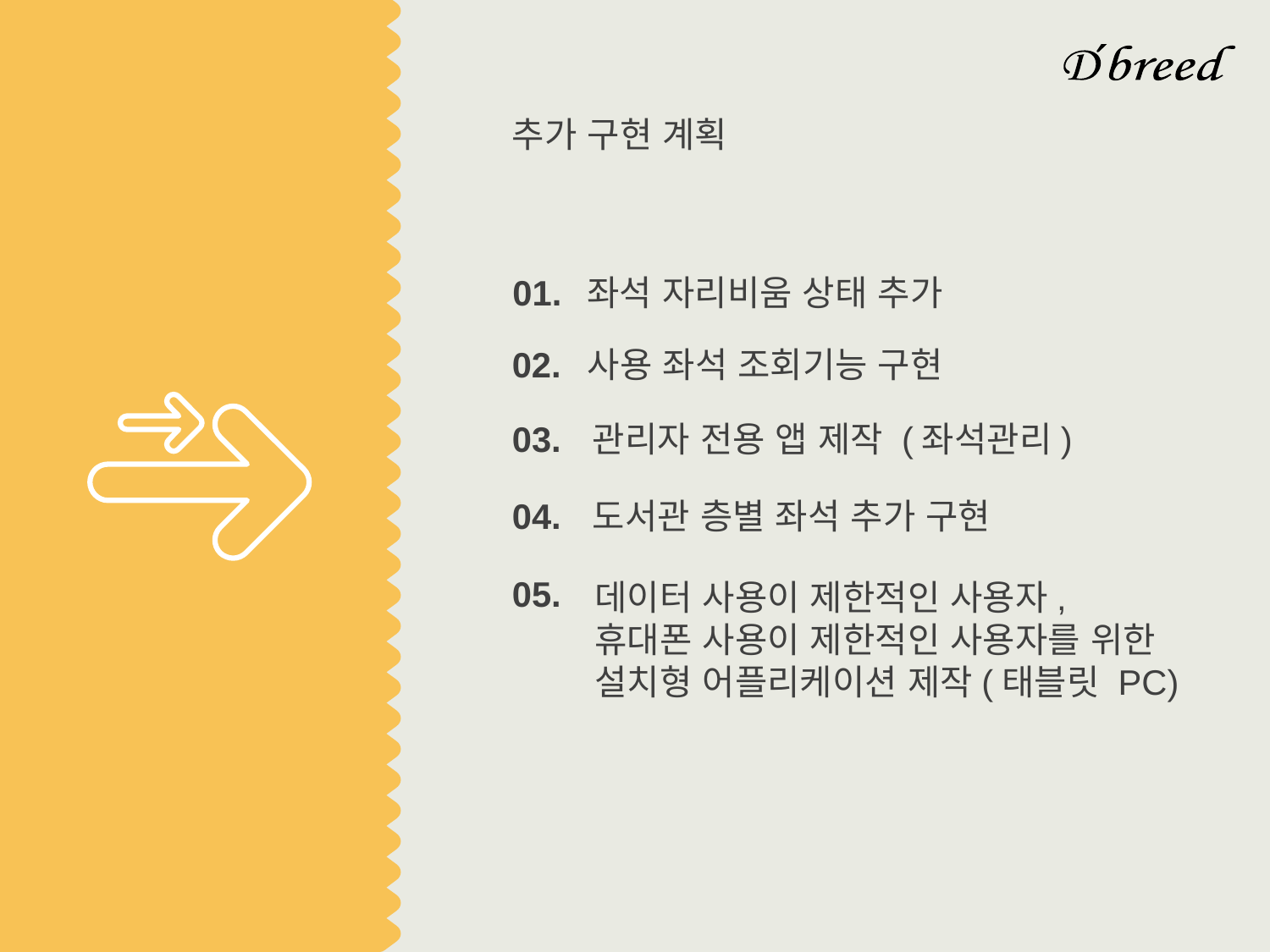

추가 구현 계획
01.
좌석 자리비움 상태 추가
사용 좌석 조회기능 구현
02.

관리자 전용 앱 제작 (좌석관리)
03.
도서관 층별 좌석 추가 구현
04.
05.
데이터 사용이 제한적인 사용자,
휴대폰 사용이 제한적인 사용자를 위한
설치형 어플리케이션 제작(태블릿 PC)